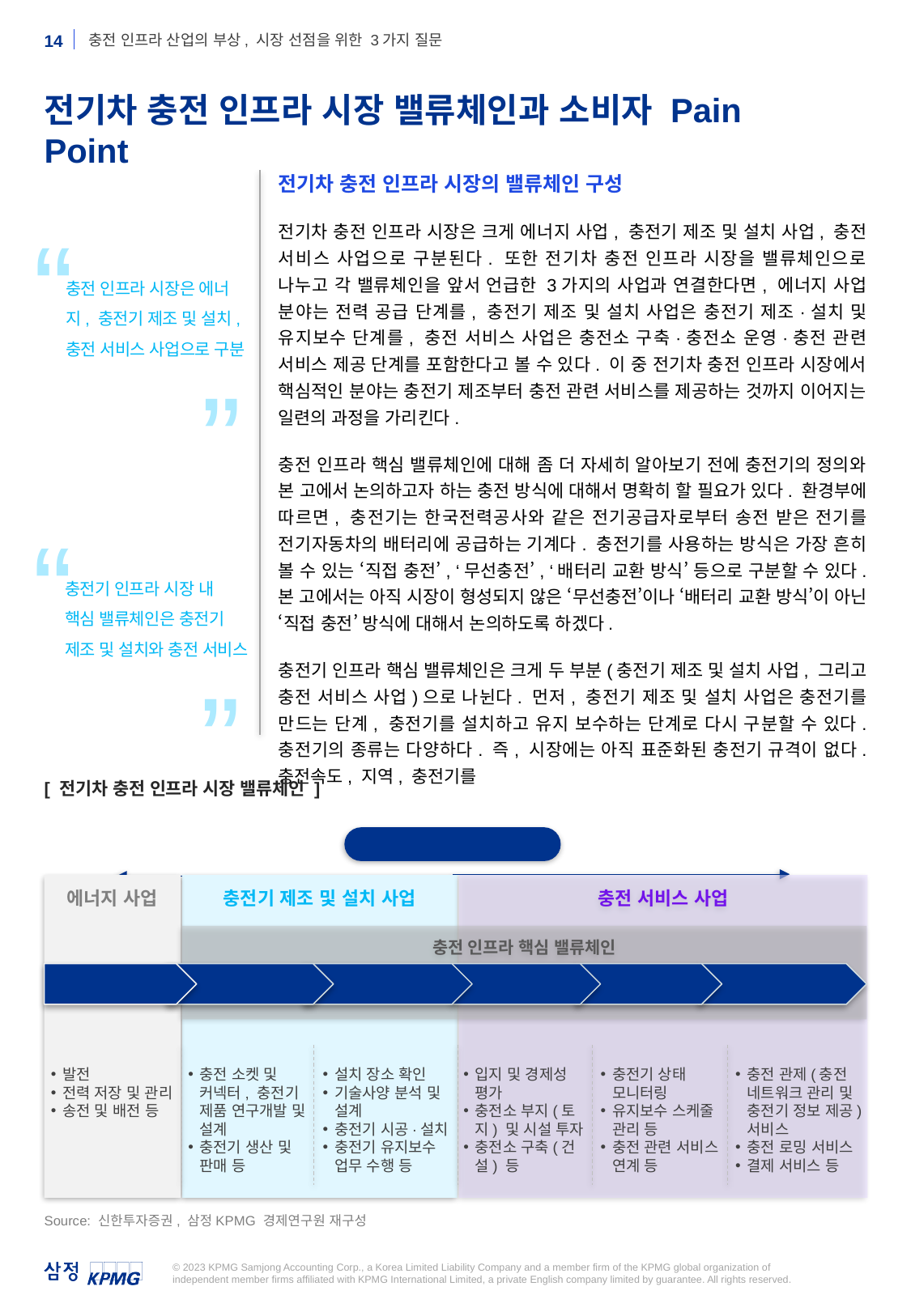

전기차 충전 인프라 시장 밸류체인과 소비자 Pain Point
전기차 충전 인프라 시장의 밸류체인 구성
전기차 충전 인프라 시장은 크게 에너지 사업, 충전기 제조 및 설치 사업, 충전 서비스 사업으로 구분된다. 또한 전기차 충전 인프라 시장을 밸류체인으로 나누고 각 밸류체인을 앞서 언급한 3가지의 사업과 연결한다면, 에너지 사업 분야는 전력 공급 단계를, 충전기 제조 및 설치 사업은 충전기 제조·설치 및 유지보수 단계를, 충전 서비스 사업은 충전소 구축·충전소 운영·충전 관련 서비스 제공 단계를 포함한다고 볼 수 있다. 이 중 전기차 충전 인프라 시장에서 핵심적인 분야는 충전기 제조부터 충전 관련 서비스를 제공하는 것까지 이어지는 일련의 과정을 가리킨다.
충전 인프라 핵심 밸류체인에 대해 좀 더 자세히 알아보기 전에 충전기의 정의와 본 고에서 논의하고자 하는 충전 방식에 대해서 명확히 할 필요가 있다. 환경부에 따르면, 충전기는 한국전력공사와 같은 전기공급자로부터 송전 받은 전기를 전기자동차의 배터리에 공급하는 기계다. 충전기를 사용하는 방식은 가장 흔히 볼 수 있는 ‘직접 충전’, ‘무선충전’, ‘배터리 교환 방식’ 등으로 구분할 수 있다. 본 고에서는 아직 시장이 형성되지 않은 ‘무선충전’이나 ‘배터리 교환 방식’이 아닌 ‘직접 충전’ 방식에 대해서 논의하도록 하겠다.
충전기 인프라 핵심 밸류체인은 크게 두 부분(충전기 제조 및 설치 사업, 그리고 충전 서비스 사업)으로 나뉜다. 먼저, 충전기 제조 및 설치 사업은 충전기를 만드는 단계, 충전기를 설치하고 유지 보수하는 단계로 다시 구분할 수 있다. 충전기의 종류는 다양하다. 즉, 시장에는 아직 표준화된 충전기 규격이 없다. 충전속도, 지역, 충전기를
“
충전 인프라 시장은 에너지, 충전기 제조 및 설치, 충전 서비스 사업으로 구분
”
“
충전기 인프라 시장 내
핵심 밸류체인은 충전기 제조 및 설치와 충전 서비스
”
[ 전기차 충전 인프라 시장 밸류체인 ]
전기차 충전 인프라 시장

에너지 사업
충전기 제조 및 설치 사업
충전 서비스 사업
충전 인프라 핵심 밸류체인
전력 공급
   충전기 제조
     설치 및 유지보수
  충전소 구축
    충전소 운영
    충전 관련 서비스
발전
전력 저장 및 관리
송전 및 배전 등
충전 소켓 및 커넥터, 충전기 제품 연구개발 및 설계
충전기 생산 및  판매 등
설치 장소 확인
기술사양 분석 및 설계
충전기 시공·설치
충전기 유지보수 업무 수행 등

입지 및 경제성 평가
충전소 부지(토지) 및 시설 투자
충전소 구축(건설) 등
충전기 상태 모니터링
유지보수 스케줄 관리 등
충전 관련 서비스 연계 등
충전 관제(충전 네트워크 관리 및 충전기 정보 제공) 서비스
충전 로밍 서비스
결제 서비스 등
Source: 신한투자증권, 삼정KPMG 경제연구원 재구성